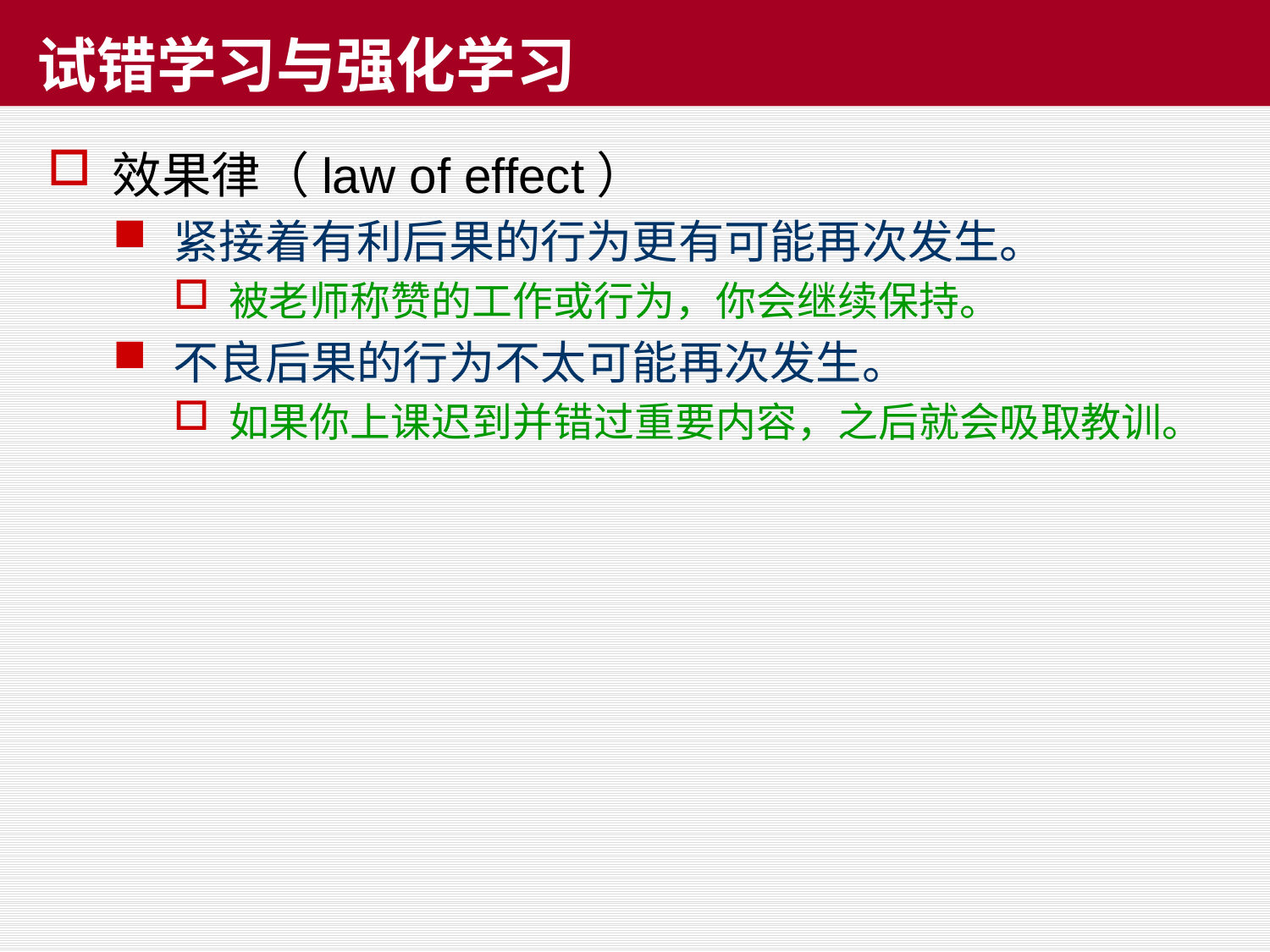

# 试错学习与强化学习
效果律（law of effect）
紧接着有利后果的行为更有可能再次发生。
被老师称赞的工作或行为，你会继续保持。
不良后果的行为不太可能再次发生。
如果你上课迟到并错过重要内容，之后就会吸取教训。